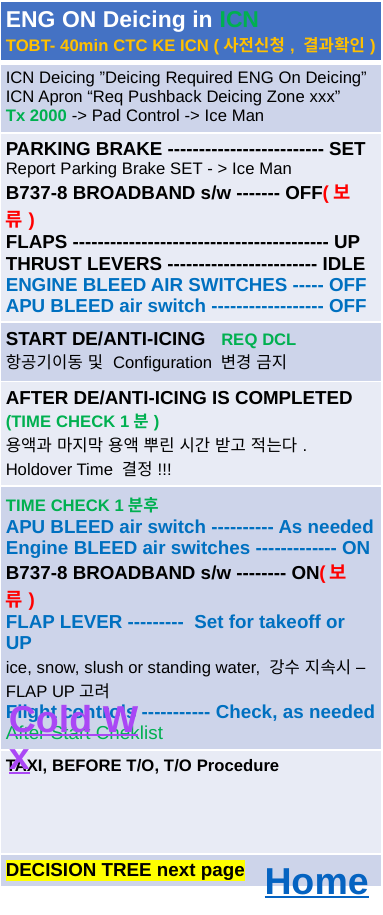

| ENG ON Deicing in ICN TOBT- 40min CTC KE ICN (사전신청, 결과확인) |
| --- |
| ICN Deicing ”Deicing Required ENG On Deicing” ICN Apron “Req Pushback Deicing Zone xxx” Tx 2000 -> Pad Control -> Ice Man |
| PARKING BRAKE ------------------------- SET Report Parking Brake SET - > Ice Man B737-8 BROADBAND s/w ------- OFF(보류) FLAPS ----------------------------------------- UP THRUST LEVERS ------------------------ IDLE ENGINE BLEED AIR SWITCHES ----- OFF APU BLEED air switch ------------------ OFF |
| START DE/ANTI-ICING REQ DCL 항공기이동 및 Configuration 변경 금지 |
| AFTER DE/ANTI-ICING IS COMPLETED (TIME CHECK 1분) 용액과 마지막 용액 뿌린 시간 받고 적는다. Holdover Time 결정!!! |
| TIME CHECK 1분후 APU BLEED air switch ---------- As needed Engine BLEED air switches ------------- ON B737-8 BROADBAND s/w -------- ON(보류) FLAP LEVER --------- Set for takeoff or UP ice, snow, slush or standing water, 강수 지속시 – FLAP UP고려 Flight controls ----------- Check, as needed After Start Cheklist |
| TAXI, BEFORE T/O, T/O Procedure |
| DECISION TREE next page |
Cold Wx
Home